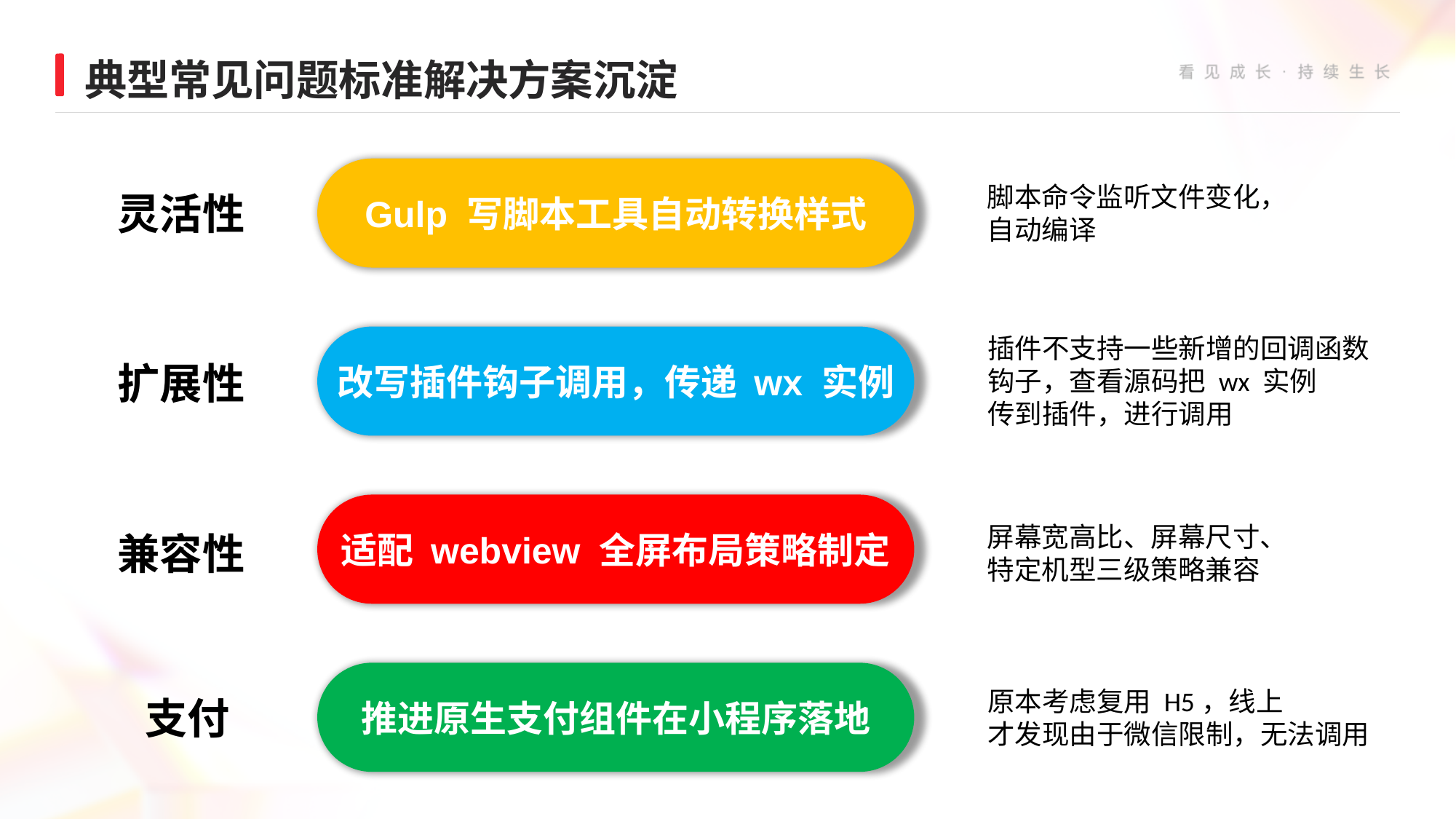

典型常见问题标准解决方案沉淀
Gulp 写脚本工具自动转换样式
脚本命令监听文件变化，
自动编译
灵活性
插件不支持一些新增的回调函数
钩子，查看源码把 wx 实例
传到插件，进行调用
改写插件钩子调用，传递 wx 实例
扩展性
适配 webview 全屏布局策略制定
屏幕宽高比、屏幕尺寸、
特定机型三级策略兼容
兼容性
推进原生支付组件在小程序落地
原本考虑复用 H5，线上
才发现由于微信限制，无法调用
支付